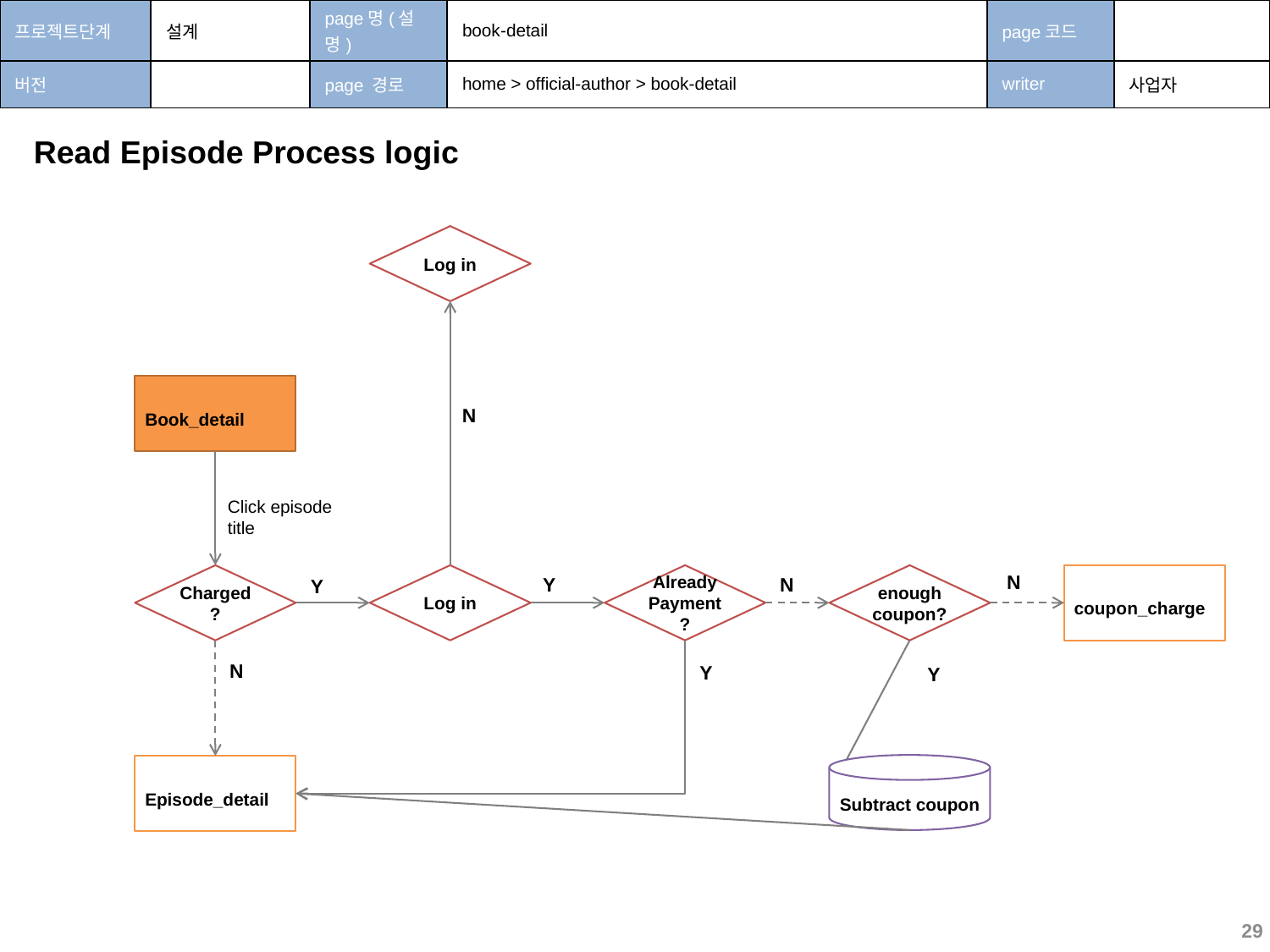

| 프로젝트단계 | 설계 | page명(설명) | book-detail | page코드 |  |
| --- | --- | --- | --- | --- | --- |
| 버전 |  | page 경로 | home > official-author > book-detail | writer | 사업자 |
Read Episode Process logic
Log in
Book_detail
N
Click episode title
N
Charged?
Log in
Already
Payment?
enough
coupon?
coupon_charge
Y
N
Y
N
Y
Y
Subtract coupon
Episode_detail
29